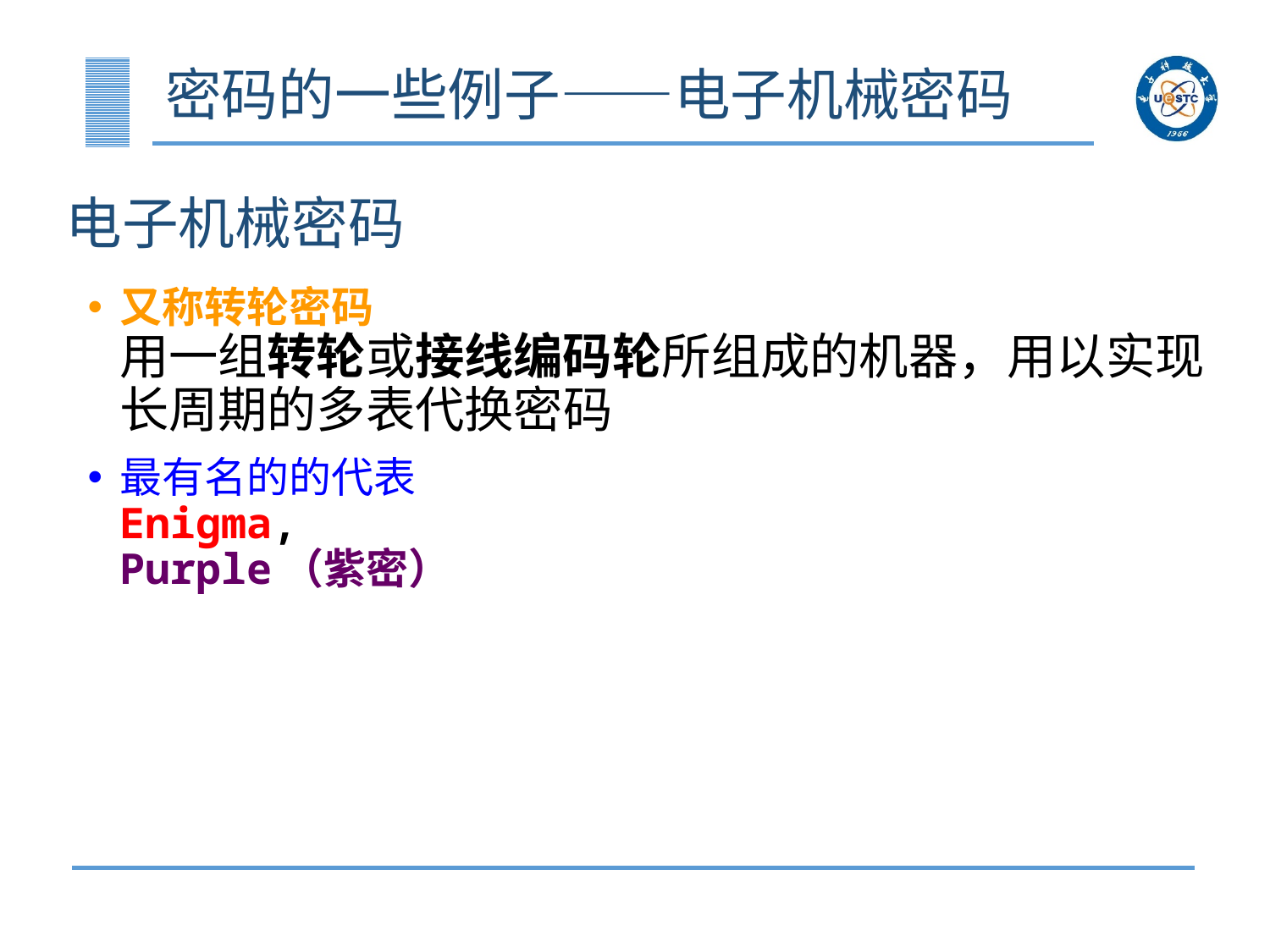

密码的一些例子——电子机械密码
# 电子机械密码
又称转轮密码
用一组转轮或接线编码轮所组成的机器，用以实现长周期的多表代换密码
最有名的的代表
Enigma,
Purple（紫密）